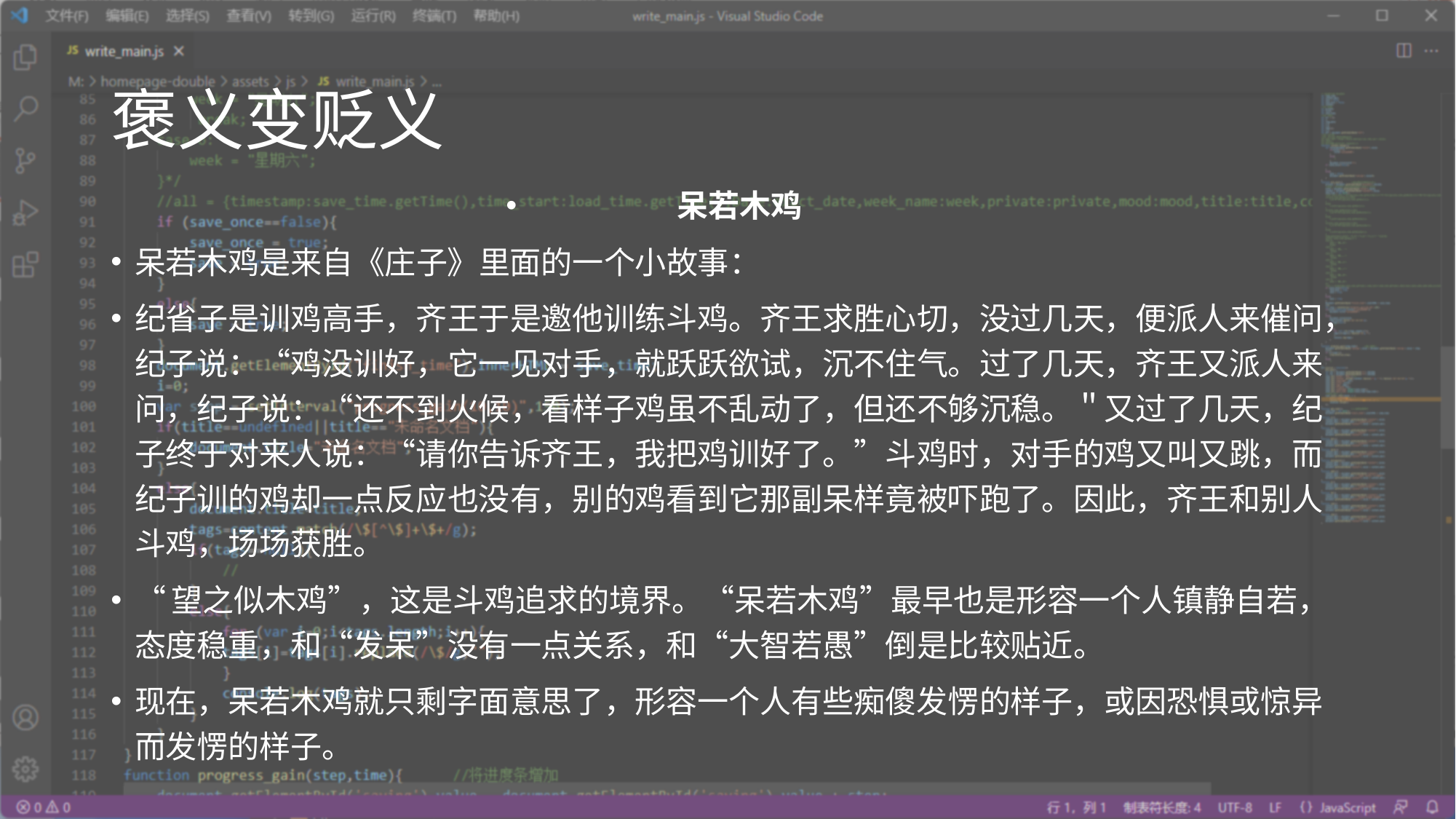

# 褒义变贬义
呆若木鸡
呆若木鸡是来自《庄子》里面的一个小故事：
纪省子是训鸡高手，齐王于是邀他训练斗鸡。齐王求胜心切，没过几天，便派人来催问，纪子说：“鸡没训好，它一见对手，就跃跃欲试，沉不住气。过了几天，齐王又派人来问，纪子说：“还不到火候，看样子鸡虽不乱动了，但还不够沉稳。＂又过了几天，纪子终于对来人说：“请你告诉齐王，我把鸡训好了。”斗鸡时，对手的鸡又叫又跳，而纪子训的鸡却一点反应也没有，别的鸡看到它那副呆样竟被吓跑了。因此，齐王和别人斗鸡，场场获胜。
“望之似木鸡”，这是斗鸡追求的境界。“呆若木鸡”最早也是形容一个人镇静自若，态度稳重，和“发呆”没有一点关系，和“大智若愚”倒是比较贴近。
现在，呆若木鸡就只剩字面意思了，形容一个人有些痴傻发愣的样子，或因恐惧或惊异而发愣的样子。